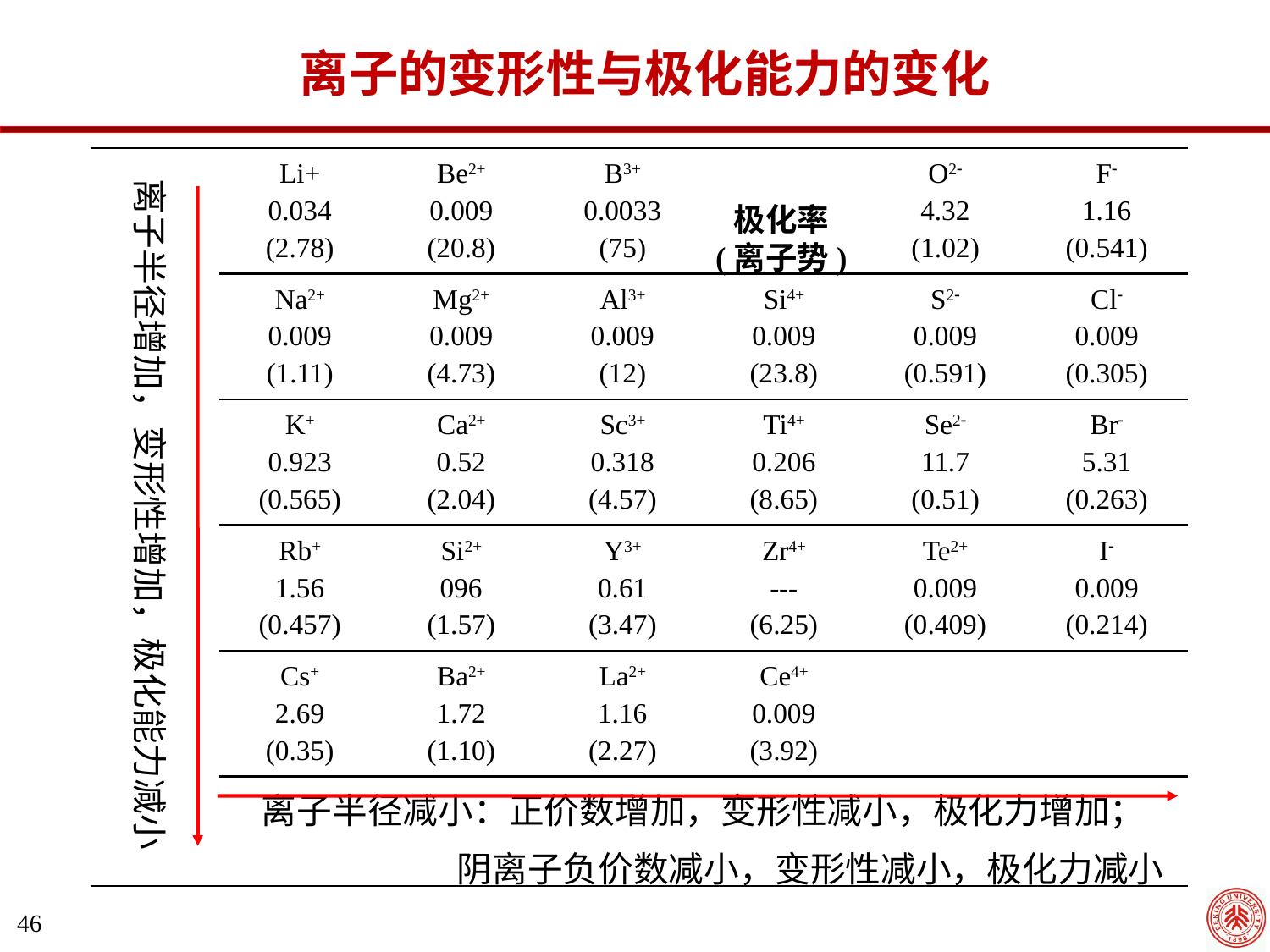

离子的变形性与极化能力的变化

|  | Li+ 0.034 (2.78) | Be2+ 0.009 (20.8) | B3+ 0.0033 (75) |  | O2− 4.32 (1.02) | F− 1.16 (0.541) |
| --- | --- | --- | --- | --- | --- | --- |
|  | Na2+ 0.009 (1.11) | Mg2+ 0.009 (4.73) | Al3+ 0.009 (12) | Si4+ 0.009 (23.8) | S2− 0.009 (0.591) | Cl− 0.009 (0.305) |
|  | K+ 0.923 (0.565) | Ca2+ 0.52 (2.04) | Sc3+ 0.318 (4.57) | Ti4+ 0.206 (8.65) | Se2− 11.7 (0.51) | Br− 5.31 (0.263) |
|  | Rb+ 1.56 (0.457) | Si2+ 096 (1.57) | Y3+ 0.61 (3.47) | Zr4+ --- (6.25) | Te2+ 0.009 (0.409) | I− 0.009 (0.214) |
|  | Cs+ 2.69 (0.35) | Ba2+ 1.72 (1.10) | La2+ 1.16 (2.27) | Ce4+ 0.009 (3.92) |  |  |
|  | 离子半径减小：正价数增加，变形性减小，极化力增加； 阴离子负价数减小，变形性减小，极化力减小 |  |  |  |  |  |
离子半径增加，变形性增加，极化能力减小

极化率
(离子势)

46